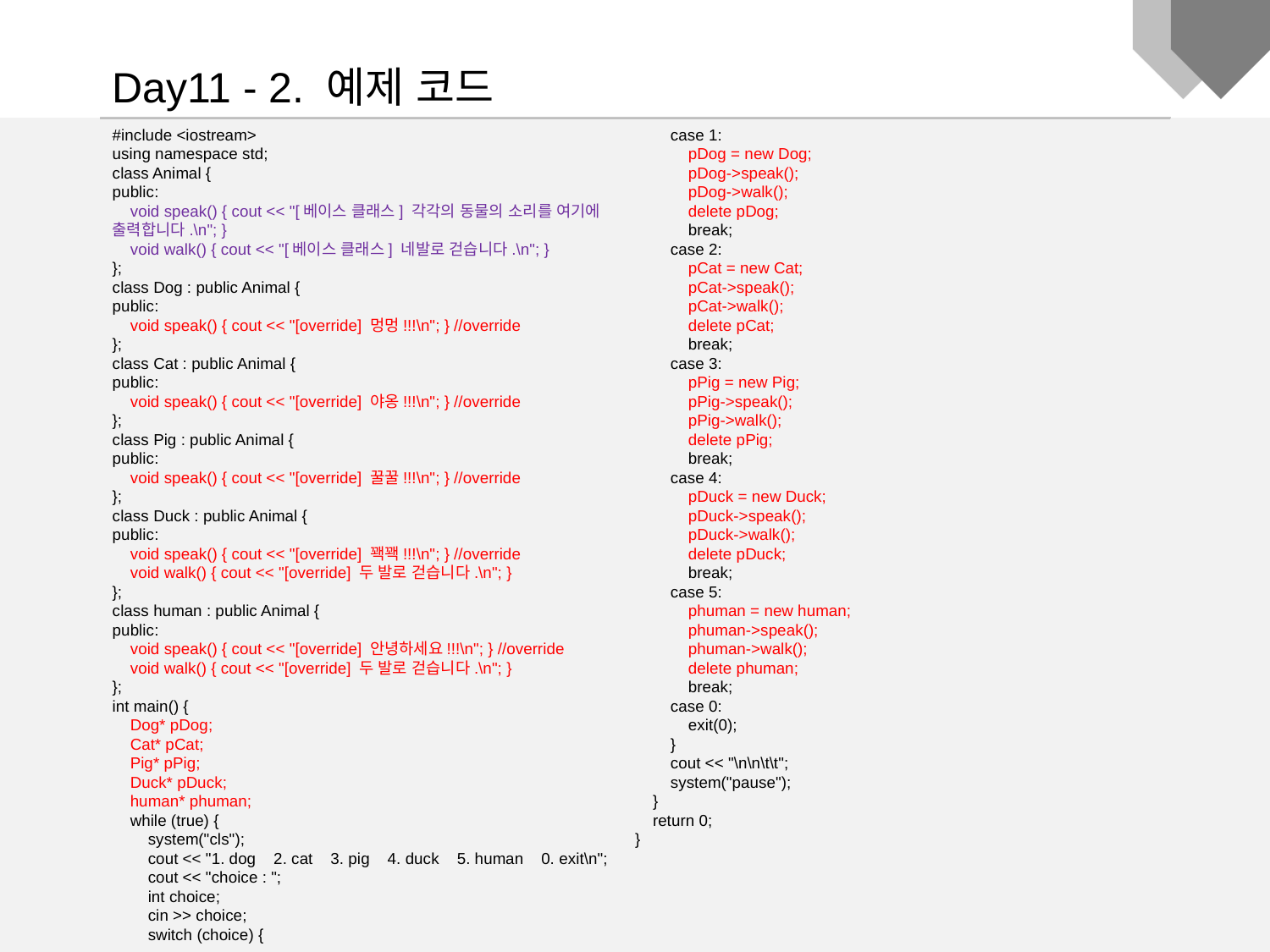

Day11 - 2. 예제 코드
#include <iostream>
using namespace std;
class Animal {
public:
    void speak() { cout << "[베이스 클래스] 각각의 동물의 소리를 여기에 출력합니다.\n"; }
    void walk() { cout << "[베이스 클래스] 네발로 걷습니다.\n"; }
};
class Dog : public Animal {
public:
    void speak() { cout << "[override] 멍멍!!!\n"; } //override
};
class Cat : public Animal {
public:
    void speak() { cout << "[override] 야옹!!!\n"; } //override
};
class Pig : public Animal {
public:
    void speak() { cout << "[override] 꿀꿀!!!\n"; } //override
};
class Duck : public Animal {
public:
    void speak() { cout << "[override] 꽥꽥!!!\n"; } //override
    void walk() { cout << "[override] 두 발로 걷습니다.\n"; }
};
class human : public Animal {
public:
    void speak() { cout << "[override] 안녕하세요!!!\n"; } //override
    void walk() { cout << "[override] 두 발로 걷습니다.\n"; }
};
int main() {
    Dog* pDog;
    Cat* pCat;
    Pig* pPig;
    Duck* pDuck;
    human* phuman;
    while (true) {
        system("cls");
        cout << "1. dog    2. cat    3. pig    4. duck    5. human    0. exit\n";
        cout << "choice : ";
        int choice;
        cin >> choice;
        switch (choice) {
        case 1:
            pDog = new Dog;
            pDog->speak();
            pDog->walk();
            delete pDog;
            break;
        case 2:
            pCat = new Cat;
            pCat->speak();
            pCat->walk();
            delete pCat;
            break;
        case 3:
            pPig = new Pig;
            pPig->speak();
            pPig->walk();
            delete pPig;
            break;
        case 4:
            pDuck = new Duck;
            pDuck->speak();
            pDuck->walk();
            delete pDuck;
            break;
        case 5:
            phuman = new human;
            phuman->speak();
            phuman->walk();
            delete phuman;
            break;
        case 0:
            exit(0);
        }
        cout << "\n\n\t\t";
        system("pause");
    }
    return 0;
}